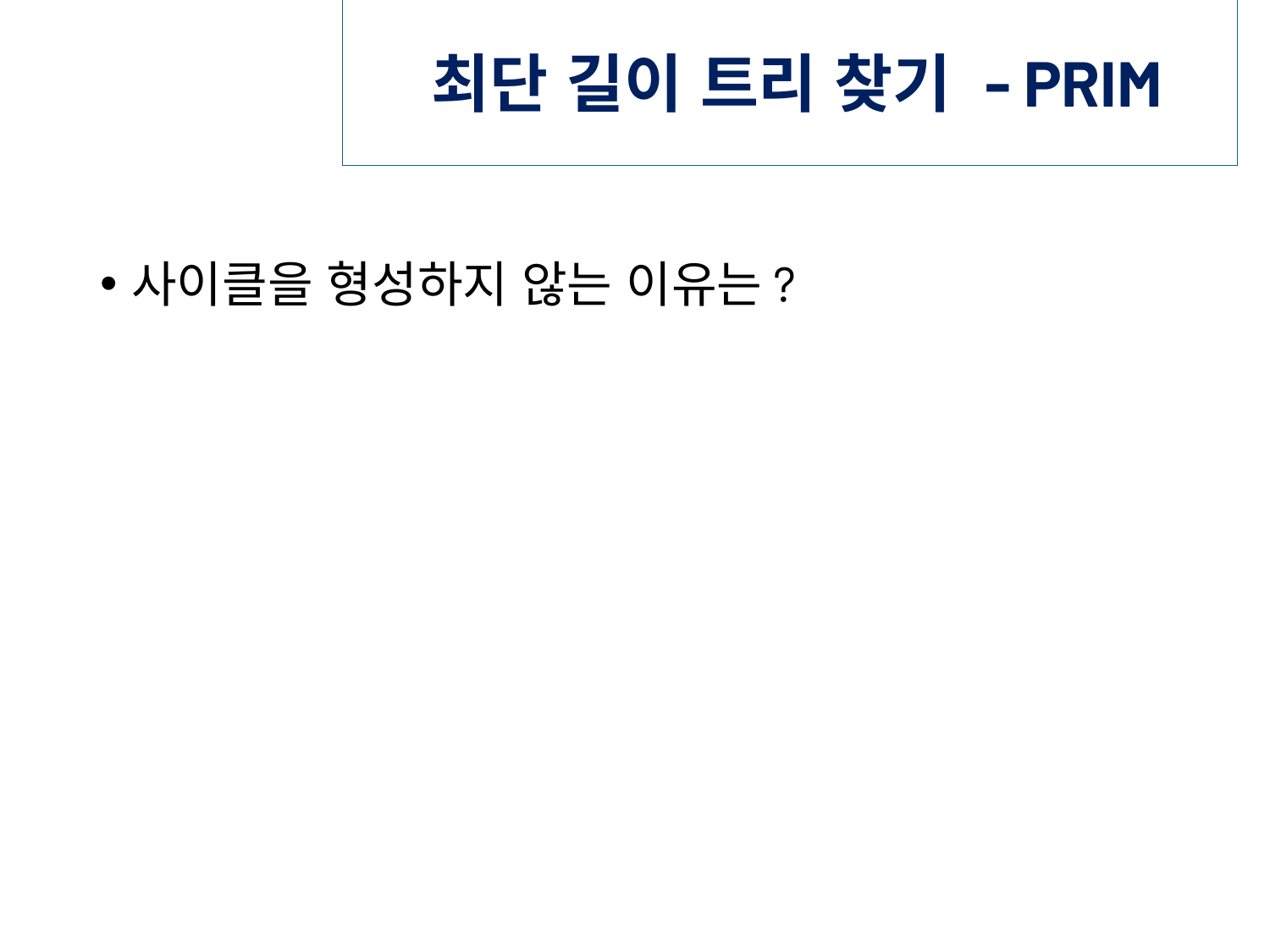

# 최단 길이 트리 찾기 - PRIM
사이클을 형성하지 않는 이유는?